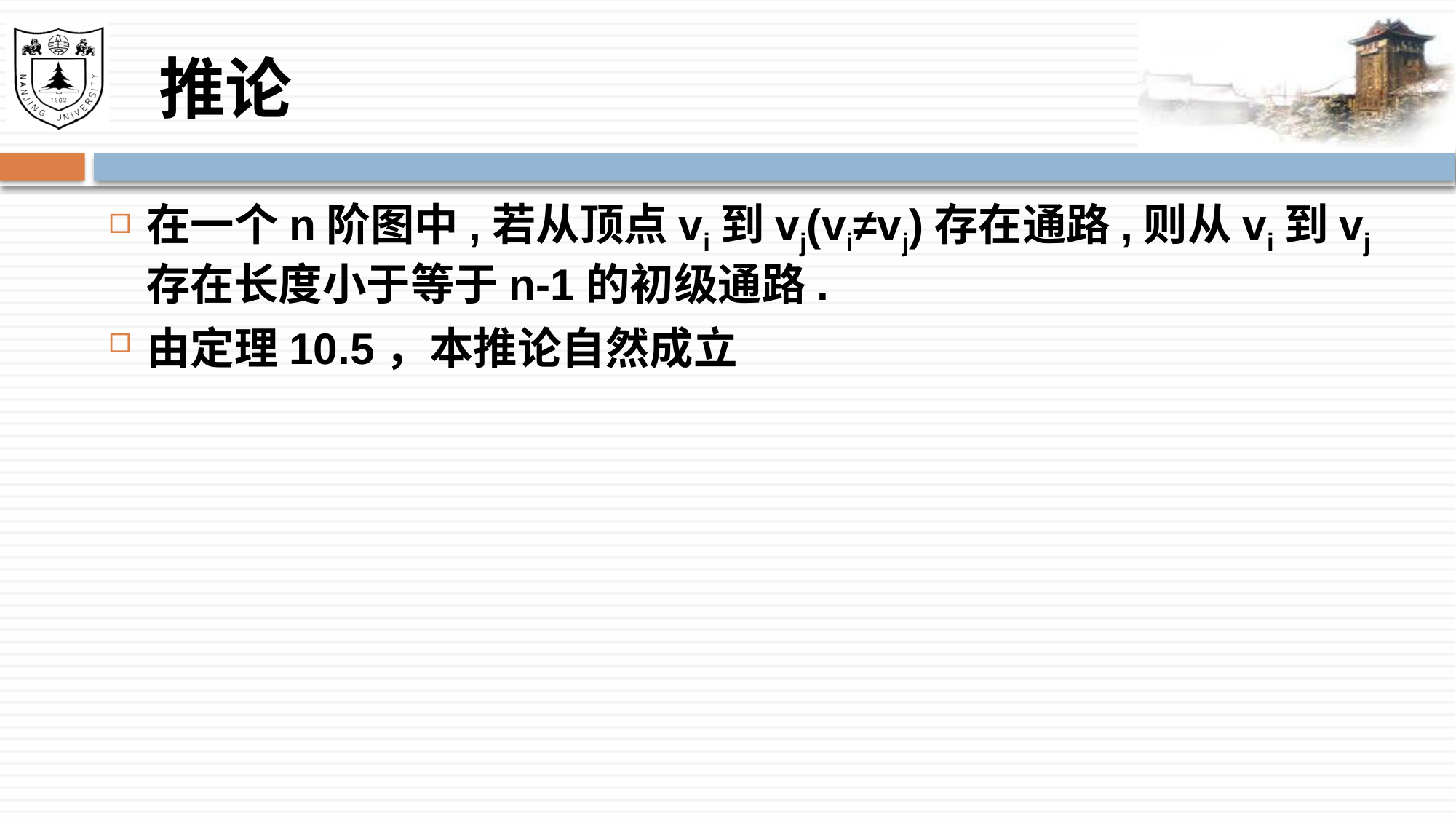

# 推论
在一个n阶图中,若从顶点vi到vj(vi≠vj)存在通路,则从vi到vj存在长度小于等于n-1的初级通路.
由定理10.5，本推论自然成立